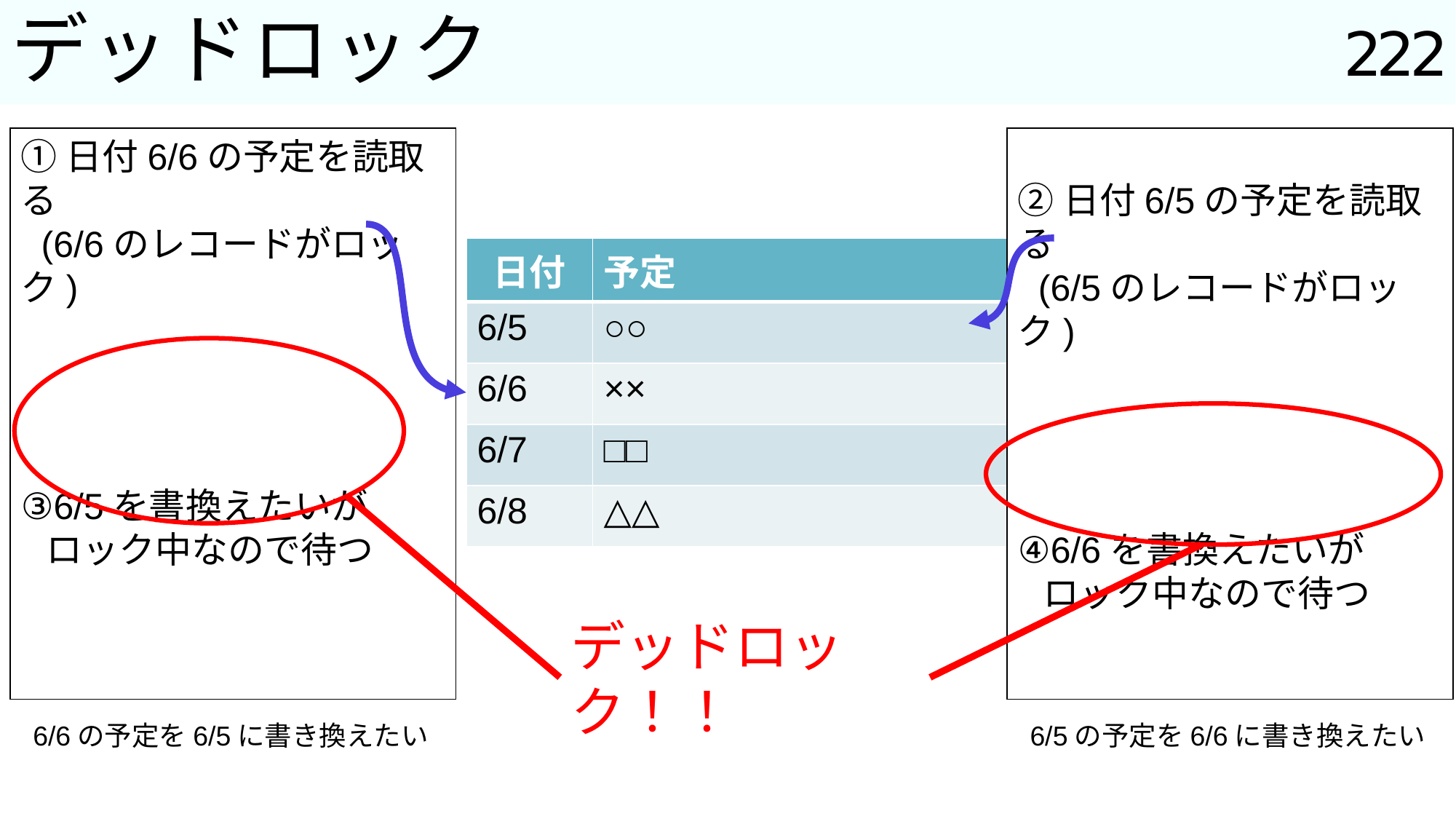

222
# デッドロック
①日付6/6の予定を読取る
  (6/6のレコードがロック)

③6/5を書換えたいが
  ロック中なので待つ

②日付6/5の予定を読取る
  (6/5のレコードがロック)

④6/6を書換えたいが
  ロック中なので待つ
| 日付 | 予定 |
| --- | --- |
| 6/5 | ○○ |
| 6/6 | ×× |
| 6/7 | □□ |
| 6/8 | △△ |

デッドロック！！
6/6の予定を6/5に書き換えたい
6/5の予定を6/6に書き換えたい